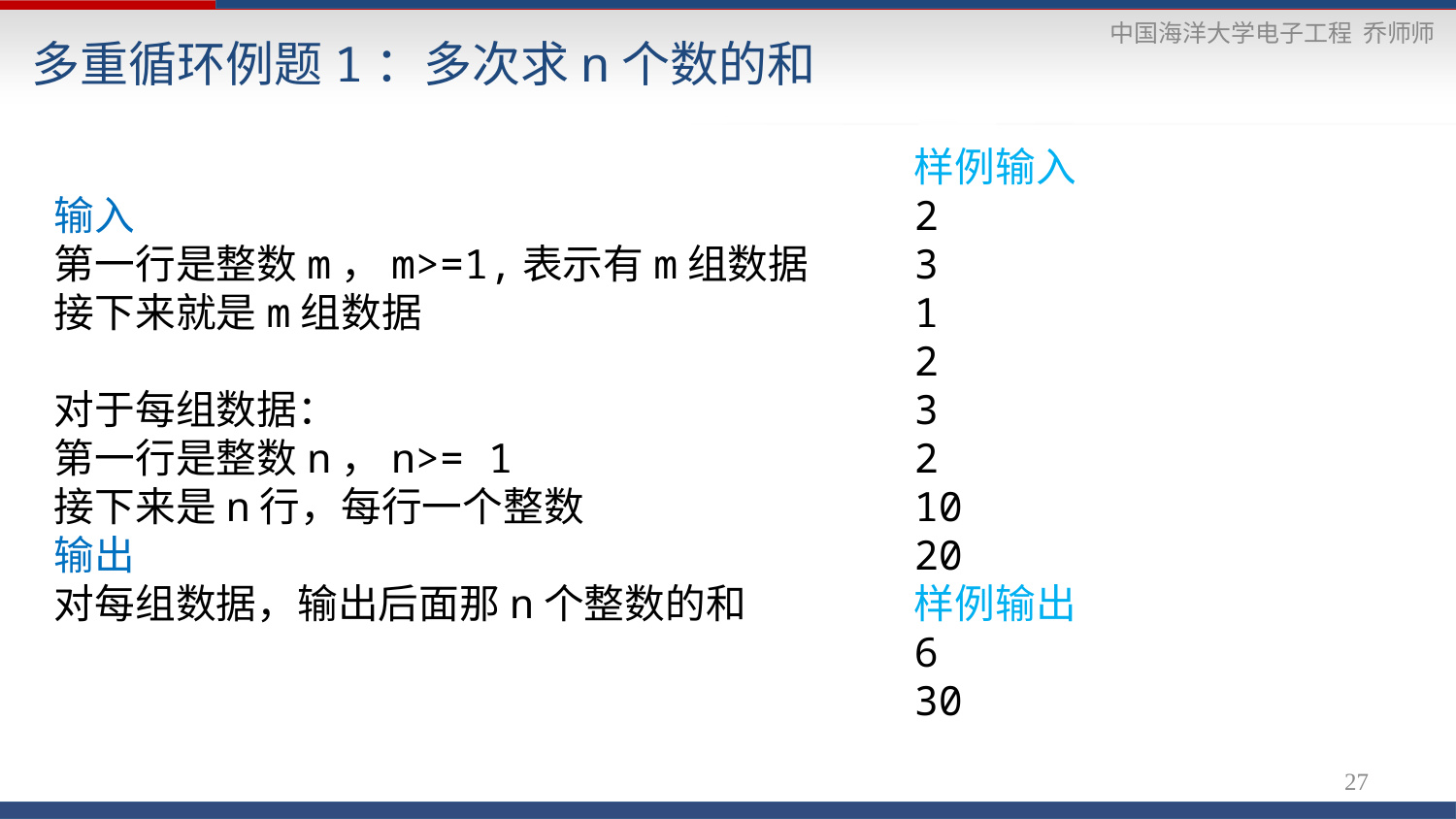

# 多重循环例题1：多次求n个数的和

输入
第一行是整数m，m>=1,表示有m组数据
接下来就是m组数据

对于每组数据：
第一行是整数n，n>= 1
接下来是n行，每行一个整数
输出
对每组数据，输出后面那n个整数的和
样例输入
2
3
1
2
3
2
10
20
样例输出
6
30
27